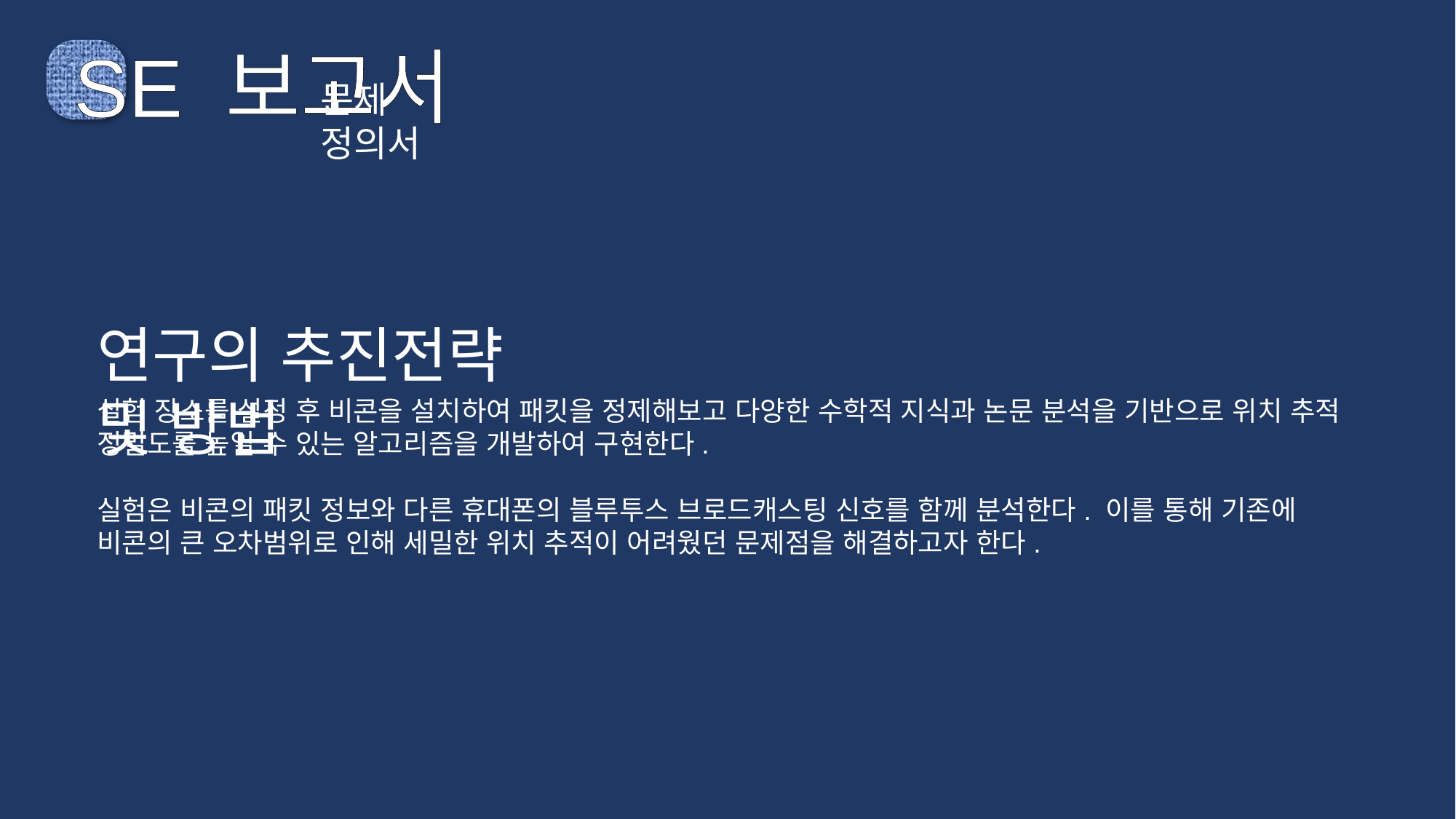

SE 보고서

문제 정의서
연구의 추진전략 및 방법
실험 장소를 설정 후 비콘을 설치하여 패킷을 정제해보고 다양한 수학적 지식과 논문 분석을 기반으로 위치 추적 정밀도를 높일 수 있는 알고리즘을 개발하여 구현한다.
실험은 비콘의 패킷 정보와 다른 휴대폰의 블루투스 브로드캐스팅 신호를 함께 분석한다. 이를 통해 기존에 비콘의 큰 오차범위로 인해 세밀한 위치 추적이 어려웠던 문제점을 해결하고자 한다.